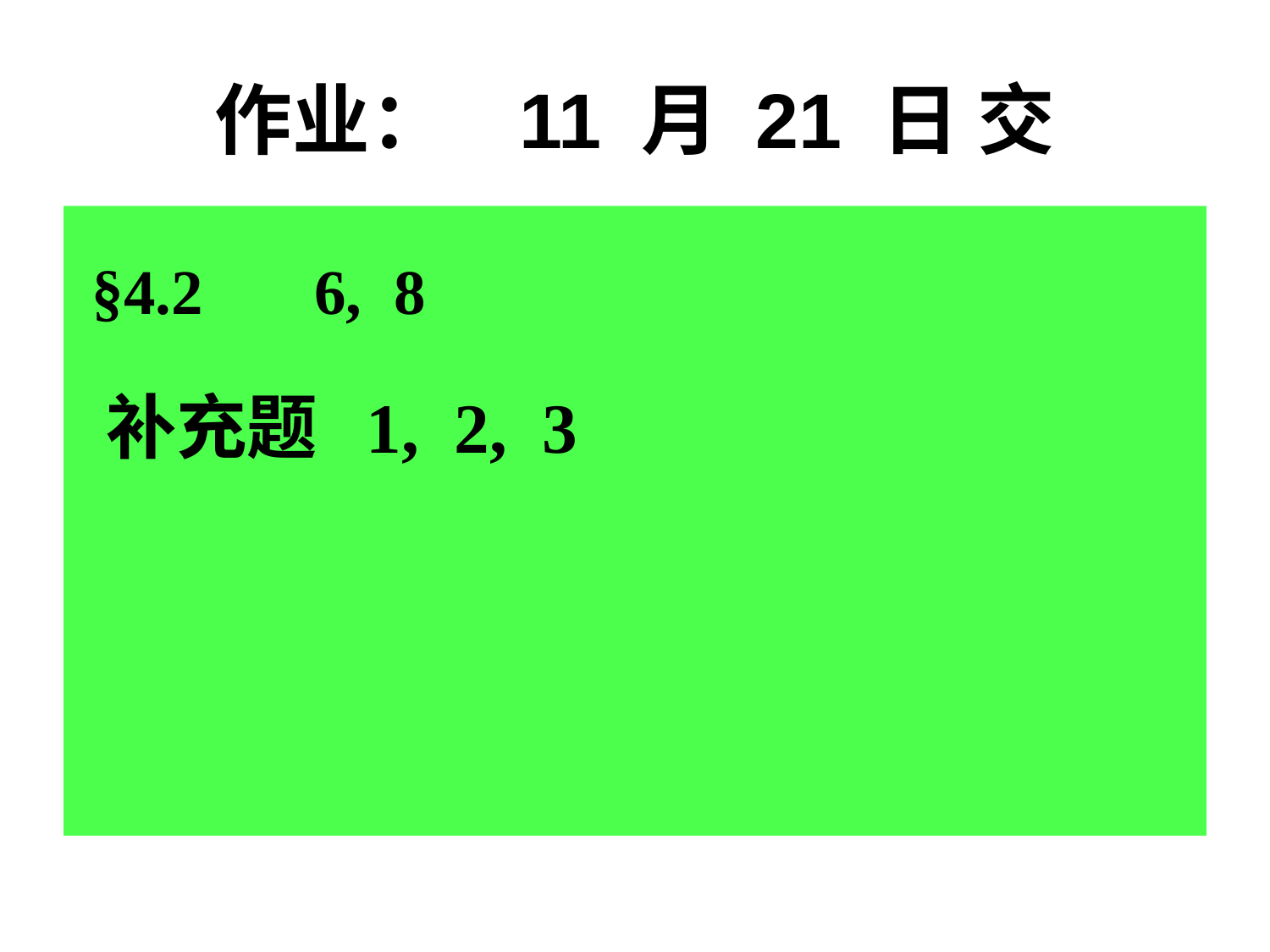

# 作业：   11 月 21 日 交
 §4.2       6,  8
 补充题  1,  2,  3